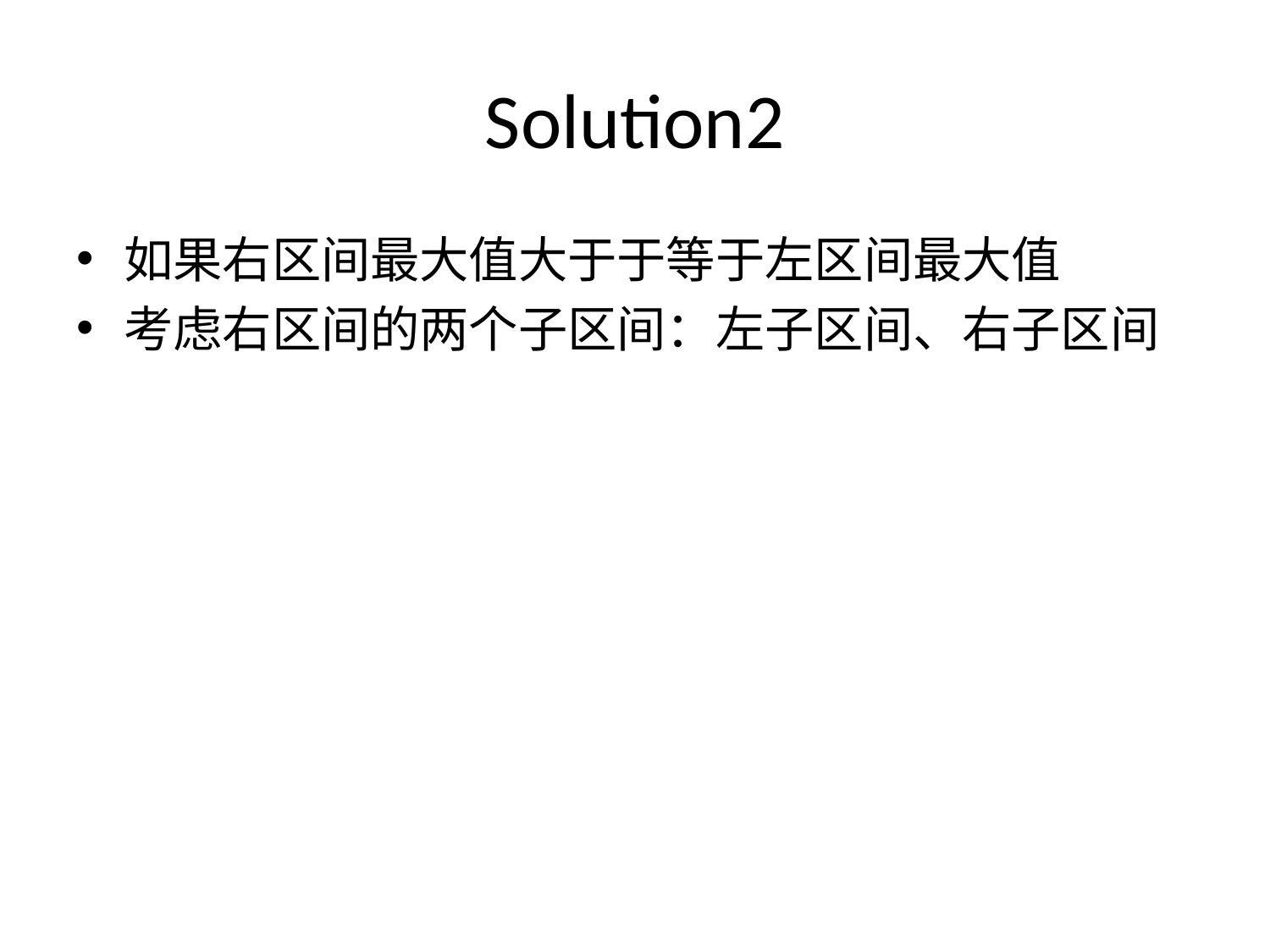

# Solution2
如果右区间最大值大于于等于左区间最大值
考虑右区间的两个子区间：左子区间、右子区间